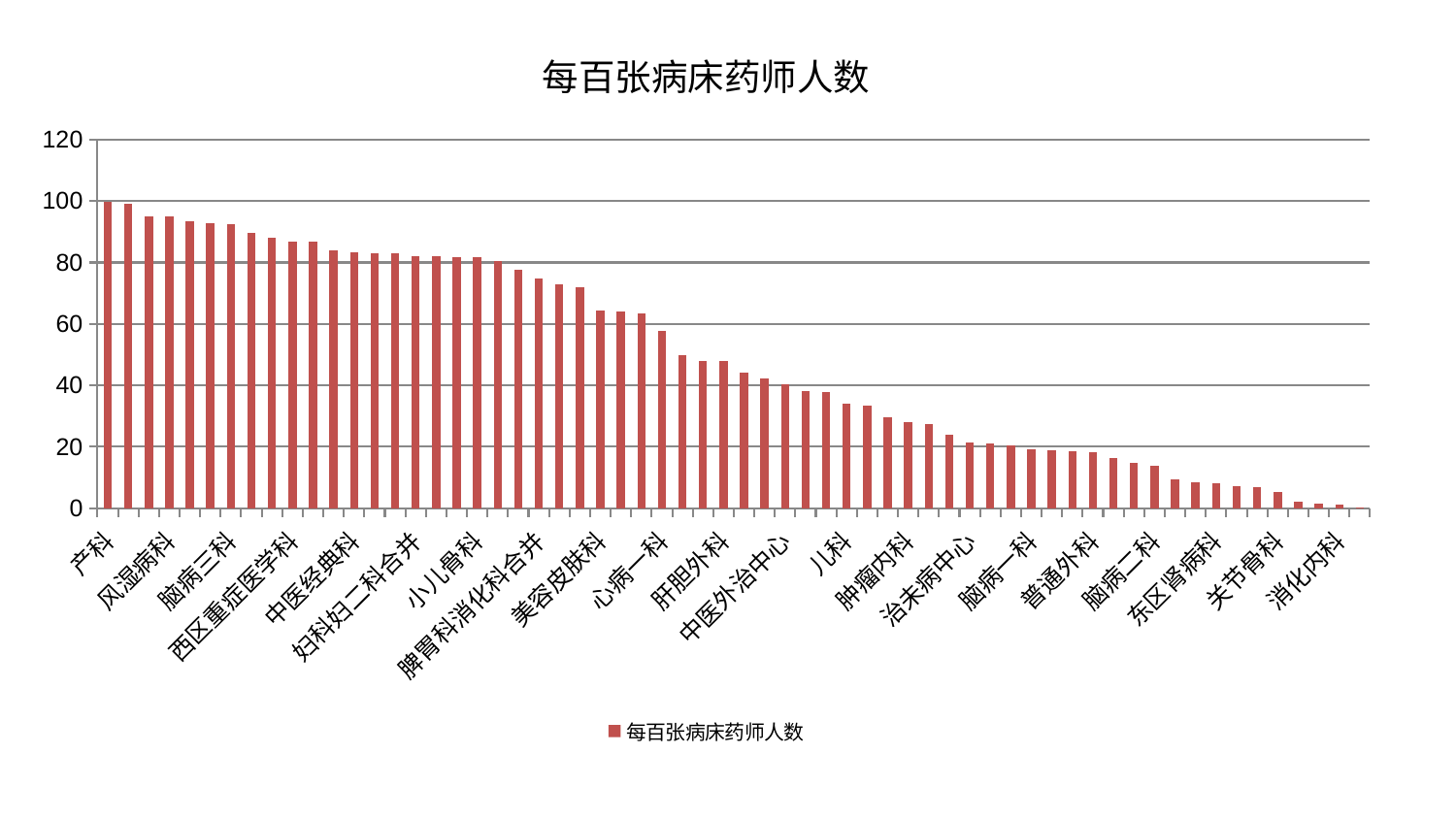

### Chart: 每百张病床药师人数

| Category | 每百张病床药师人数 |
|---|---|
| 产科 | 99.75209951059907 |
| 运动损伤骨科 | 99.12196352686247 |
| 综合内科 | 95.17116016684525 |
| 风湿病科 | 95.08571256508844 |
| 身心医学科 | 93.3025234060658 |
| 肾病科 | 92.80619578943825 |
| 脑病三科 | 92.58039021403125 |
| 创伤骨科 | 89.72878281033287 |
| 东区重症医学科 | 88.04871260590461 |
| 西区重症医学科 | 86.92565697692191 |
| 心血管内科 | 86.91095755483995 |
| 心病三科 | 84.0510948514567 |
| 中医经典科 | 83.18124241019717 |
| 脾胃病科 | 82.95565261725363 |
| 心病二科 | 82.88304718545515 |
| 妇科妇二科合并 | 82.14387899635165 |
| 男科 | 81.91660305456104 |
| 老年医学科 | 81.84597789018927 |
| 小儿骨科 | 81.76773119579363 |
| 口腔科 | 80.51537798880719 |
| 肾脏内科 | 77.60372293642608 |
| 脾胃科消化科合并 | 74.73494059618979 |
| 肝病科 | 72.82244670395299 |
| 内分泌科 | 72.06126076730676 |
| 美容皮肤科 | 64.23226386331378 |
| 心病四科 | 63.91627902602293 |
| 康复科 | 63.342174783782056 |
| 心病一科 | 57.812928460036076 |
| 微创骨科 | 49.87192737483639 |
| 肛肠科 | 47.98404314898257 |
| 肝胆外科 | 47.81983201242761 |
| 脊柱骨科 | 44.038118131738635 |
| 呼吸内科 | 42.23877145834323 |
| 中医外治中心 | 40.50274189731338 |
| 泌尿外科 | 38.27117162177234 |
| 针灸科 | 37.870663884052156 |
| 儿科 | 34.152285730316365 |
| 显微骨科 | 33.39981612520262 |
| 皮肤科 | 29.563187521788457 |
| 肿瘤内科 | 28.14468339144913 |
| 医院 | 27.5601235105267 |
| 重症医学科 | 23.989283398178497 |
| 治未病中心 | 21.55487345610092 |
| 推拿科 | 21.032251449180528 |
| 周围血管科 | 20.380099146034382 |
| 脑病一科 | 19.257645900936595 |
| 耳鼻喉科 | 18.860733440383083 |
| 小儿推拿科 | 18.625406148216616 |
| 普通外科 | 18.213045895175984 |
| 骨科 | 16.415208866083496 |
| 神经内科 | 14.833126402366936 |
| 脑病二科 | 13.685861429622715 |
| 妇科 | 9.39144354979302 |
| 神经外科 | 8.447114675233802 |
| 东区肾病科 | 8.110881454372132 |
| 胸外科 | 7.258818478239837 |
| 妇二科 | 6.996765724036003 |
| 关节骨科 | 5.1776189217925594 |
| 血液科 | 2.0374837691042647 |
| 眼科 | 1.3987294694655983 |
| 消化内科 | 1.3505712176941298 |
| 乳腺甲状腺外科 | 0.20538099534190835 |
255